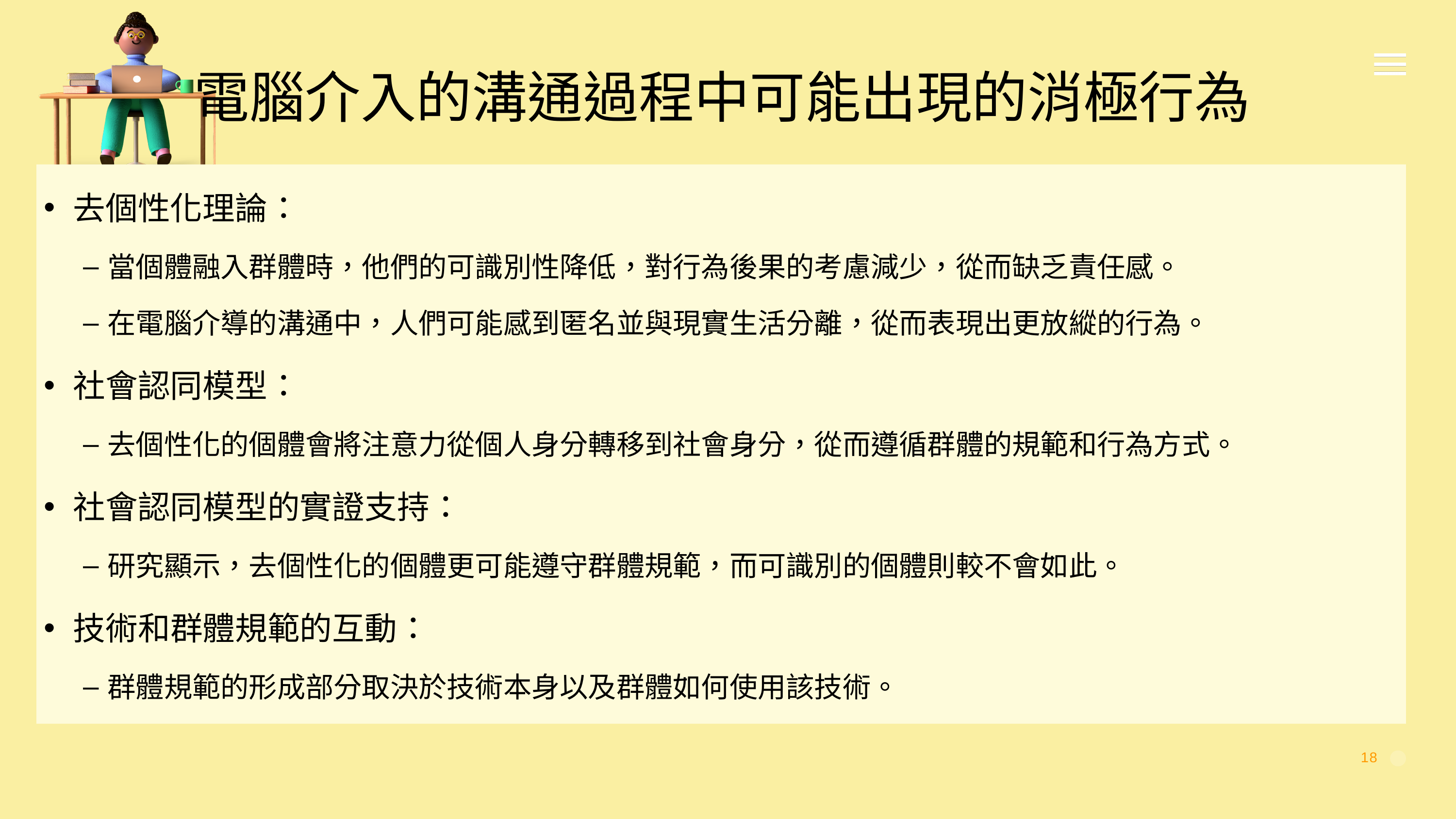

電腦介入的溝通過程中可能出現的消極行為

去個性化理論：
當個體融入群體時，他們的可識別性降低，對行為後果的考慮減少，從而缺乏責任感。
在電腦介導的溝通中，人們可能感到匿名並與現實生活分離，從而表現出更放縱的行為。
社會認同模型：
去個性化的個體會將注意力從個人身分轉移到社會身分，從而遵循群體的規範和行為方式。
社會認同模型的實證支持：
研究顯示，去個性化的個體更可能遵守群體規範，而可識別的個體則較不會如此。
技術和群體規範的互動：
群體規範的形成部分取決於技術本身以及群體如何使用該技術。

18